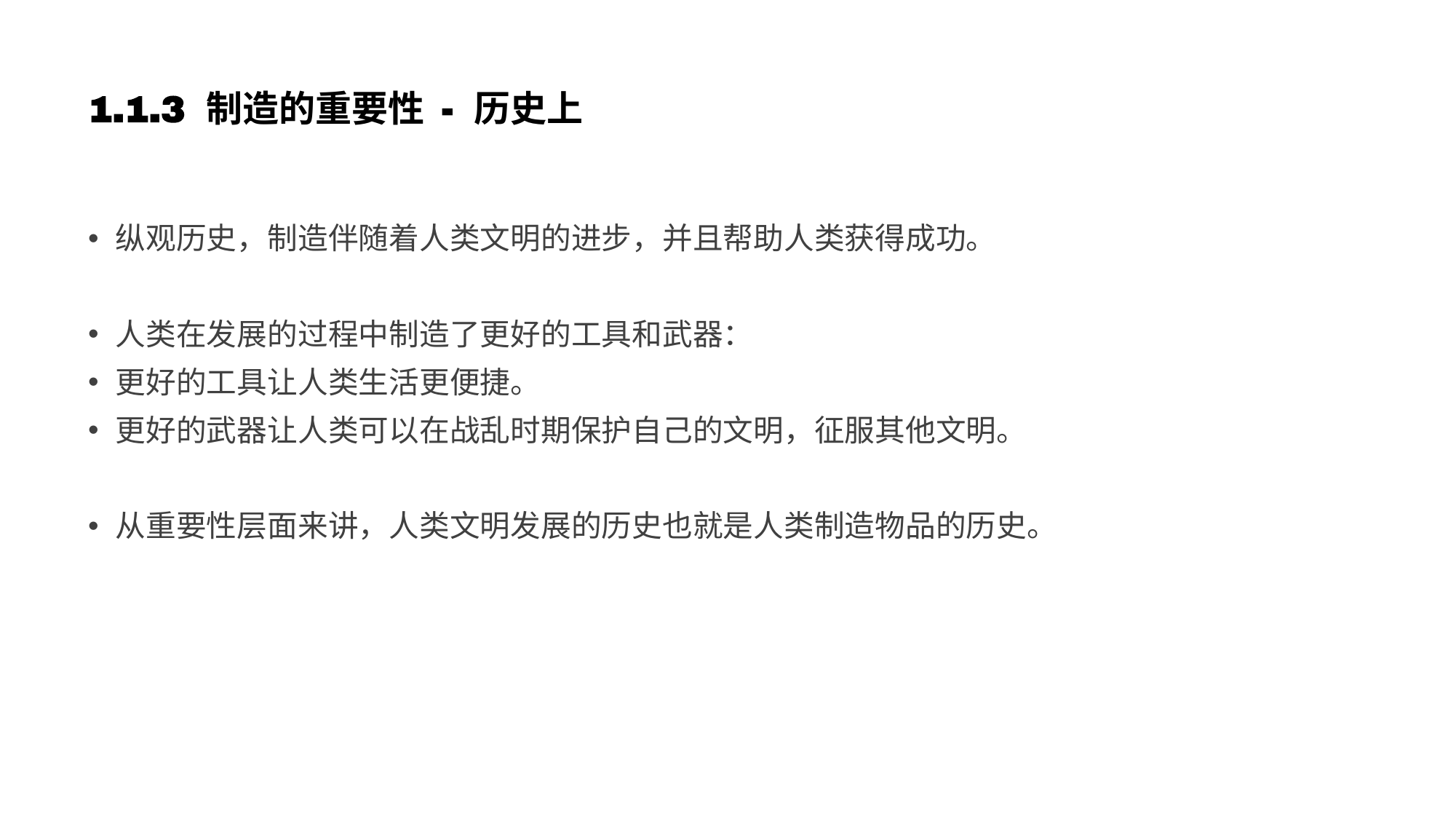

# 1.1.3 制造的重要性 - 历史上
纵观历史，制造伴随着人类文明的进步，并且帮助人类获得成功。

人类在发展的过程中制造了更好的工具和武器：
更好的工具让人类生活更便捷。
更好的武器让人类可以在战乱时期保护自己的文明，征服其他文明。

从重要性层面来讲，人类文明发展的历史也就是人类制造物品的历史。